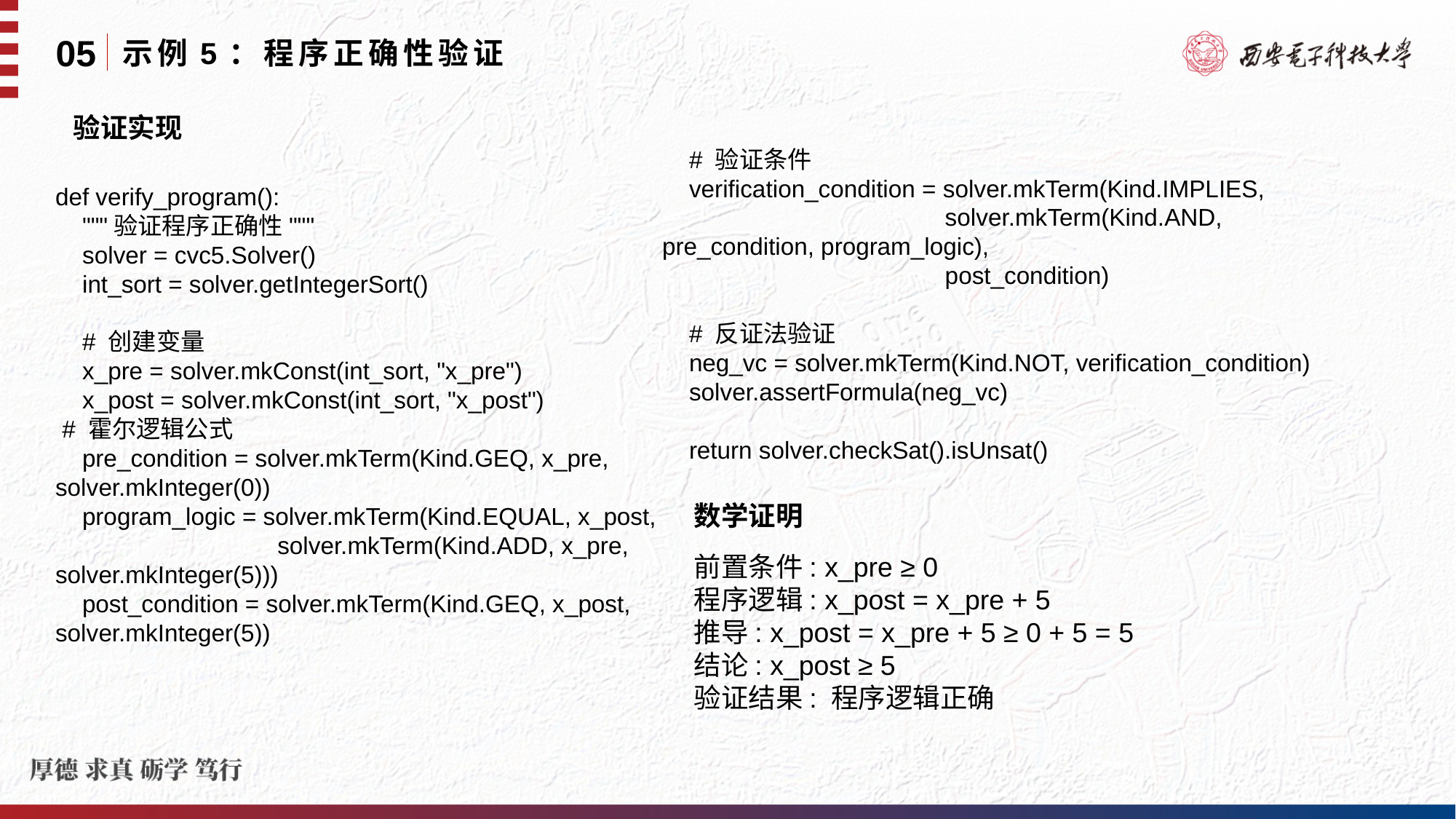

05
示例5：程序正确性验证
验证实现

    # 验证条件
    verification_condition = solver.mkTerm(Kind.IMPLIES,
                                          solver.mkTerm(Kind.AND, pre_condition, program_logic),
                                          post_condition)

    # 反证法验证
    neg_vc = solver.mkTerm(Kind.NOT, verification_condition)
    solver.assertFormula(neg_vc)

    return solver.checkSat().isUnsat()
def verify_program():
    """验证程序正确性"""
    solver = cvc5.Solver()
    int_sort = solver.getIntegerSort()

    # 创建变量
    x_pre = solver.mkConst(int_sort, "x_pre")
    x_post = solver.mkConst(int_sort, "x_post")
 # 霍尔逻辑公式
    pre_condition = solver.mkTerm(Kind.GEQ, x_pre, solver.mkInteger(0))
    program_logic = solver.mkTerm(Kind.EQUAL, x_post,
                                 solver.mkTerm(Kind.ADD, x_pre, solver.mkInteger(5)))
    post_condition = solver.mkTerm(Kind.GEQ, x_post, solver.mkInteger(5))

数学证明
前置条件: x_pre ≥ 0
程序逻辑: x_post = x_pre + 5
推导: x_post = x_pre + 5 ≥ 0 + 5 = 5
结论: x_post ≥ 5
验证结果: 程序逻辑正确